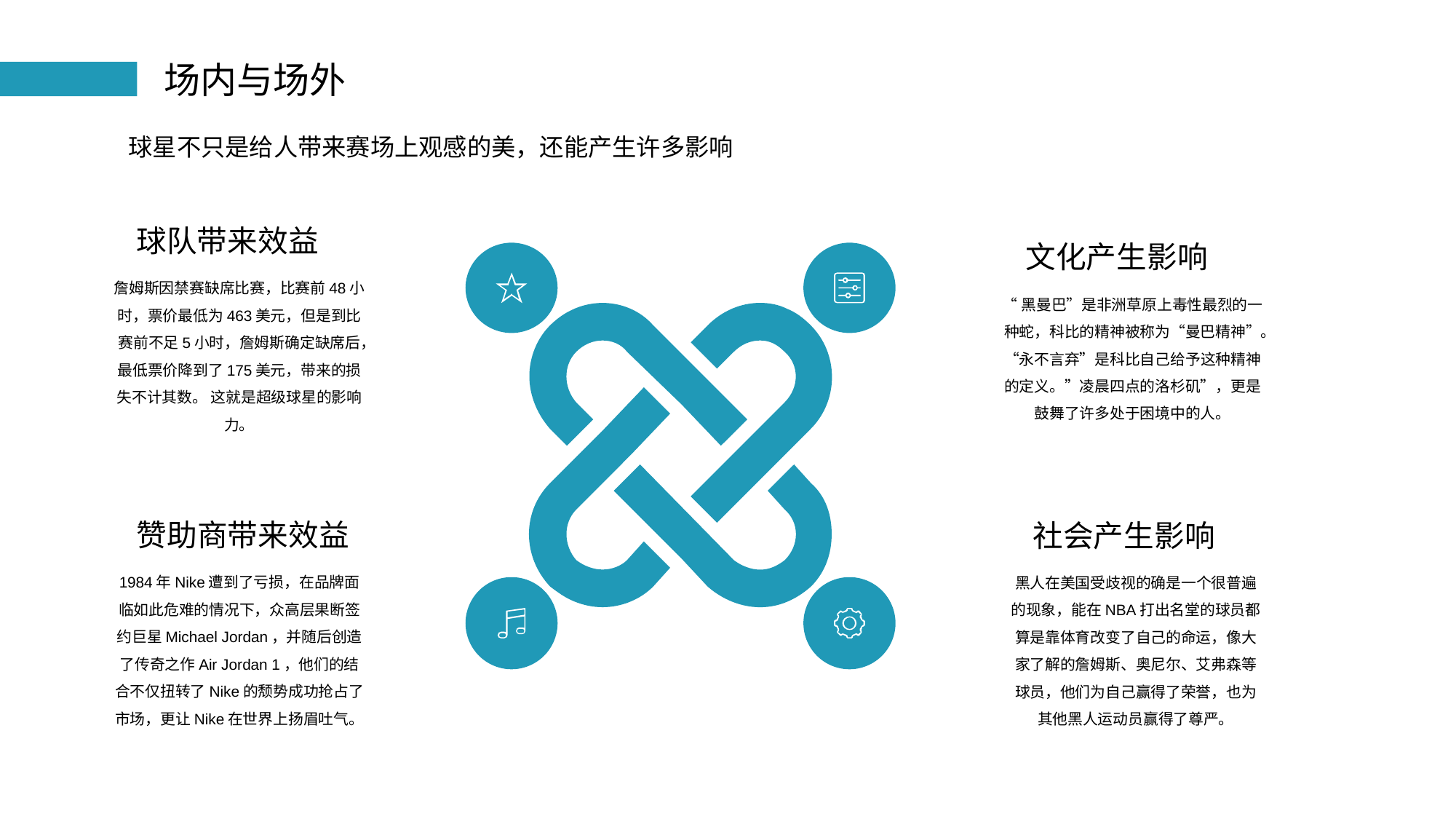

场内与场外

球星不只是给人带来赛场上观感的美，还能产生许多影响
球队带来效益
詹姆斯因禁赛缺席比赛，比赛前48小时，票价最低为463美元，但是到比赛前不足5小时，詹姆斯确定缺席后，最低票价降到了175美元，带来的损失不计其数。 这就是超级球星的影响力。
文化产生影响
“黑曼巴”是非洲草原上毒性最烈的一种蛇，科比的精神被称为“曼巴精神”。“永不言弃”是科比自己给予这种精神的定义。”凌晨四点的洛杉矶”，更是鼓舞了许多处于困境中的人。

赞助商带来效益
1984年Nike遭到了亏损，在品牌面临如此危难的情况下，众高层果断签约巨星Michael Jordan，并随后创造了传奇之作Air Jordan 1，他们的结合不仅扭转了Nike的颓势成功抢占了市场，更让Nike在世界上扬眉吐气。
社会产生影响
黑人在美国受歧视的确是一个很普遍的现象，能在NBA打出名堂的球员都算是靠体育改变了自己的命运，像大家了解的詹姆斯、奥尼尔、艾弗森等球员，他们为自己赢得了荣誉，也为其他黑人运动员赢得了尊严。